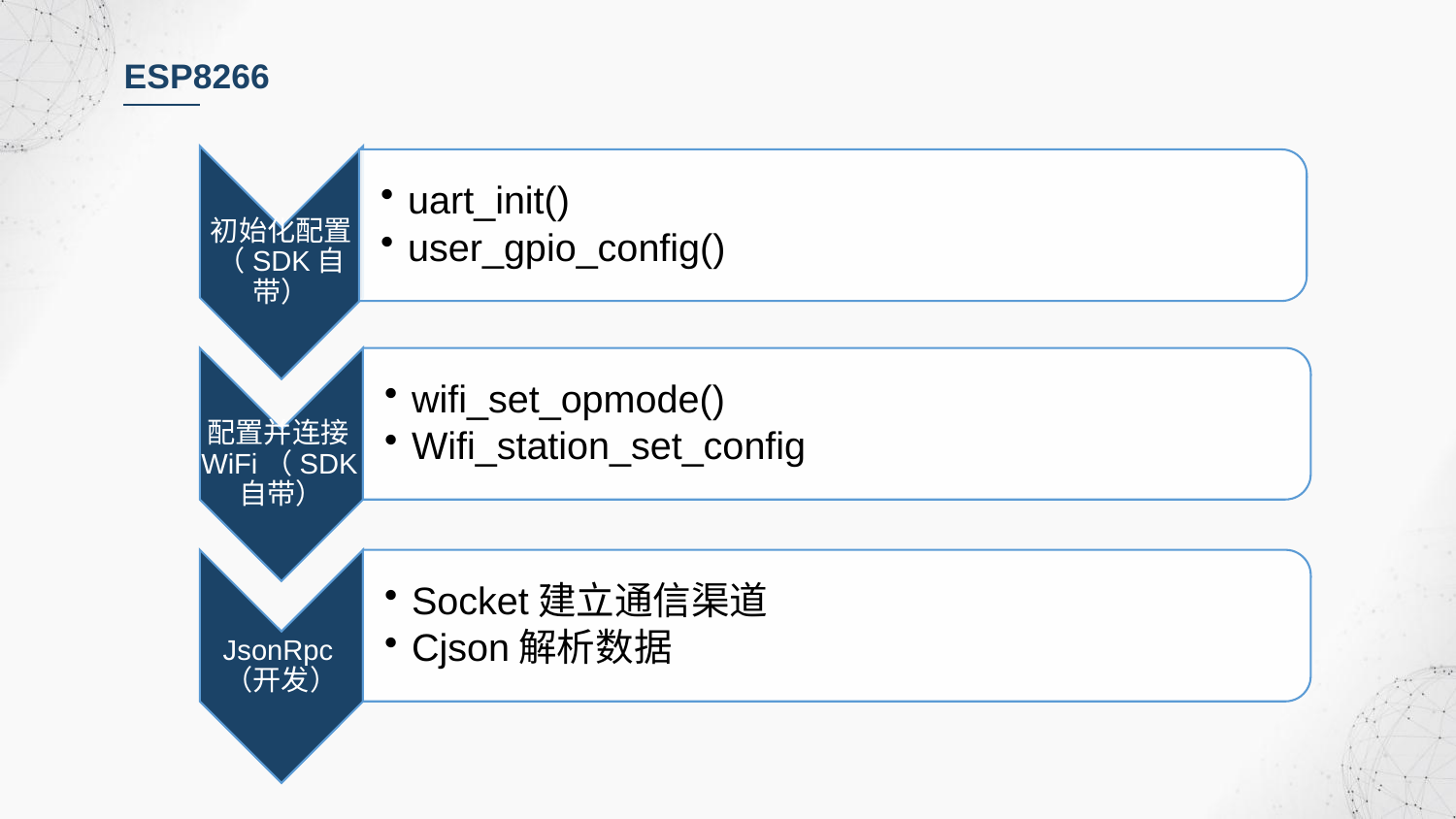

ESP8266
初始化配置（SDK自带）
uart_init()
user_gpio_config()
配置并连接WiFi（SDK自带）
wifi_set_opmode()
Wifi_station_set_config
JsonRpc（开发）
Socket建立通信渠道
Cjson解析数据